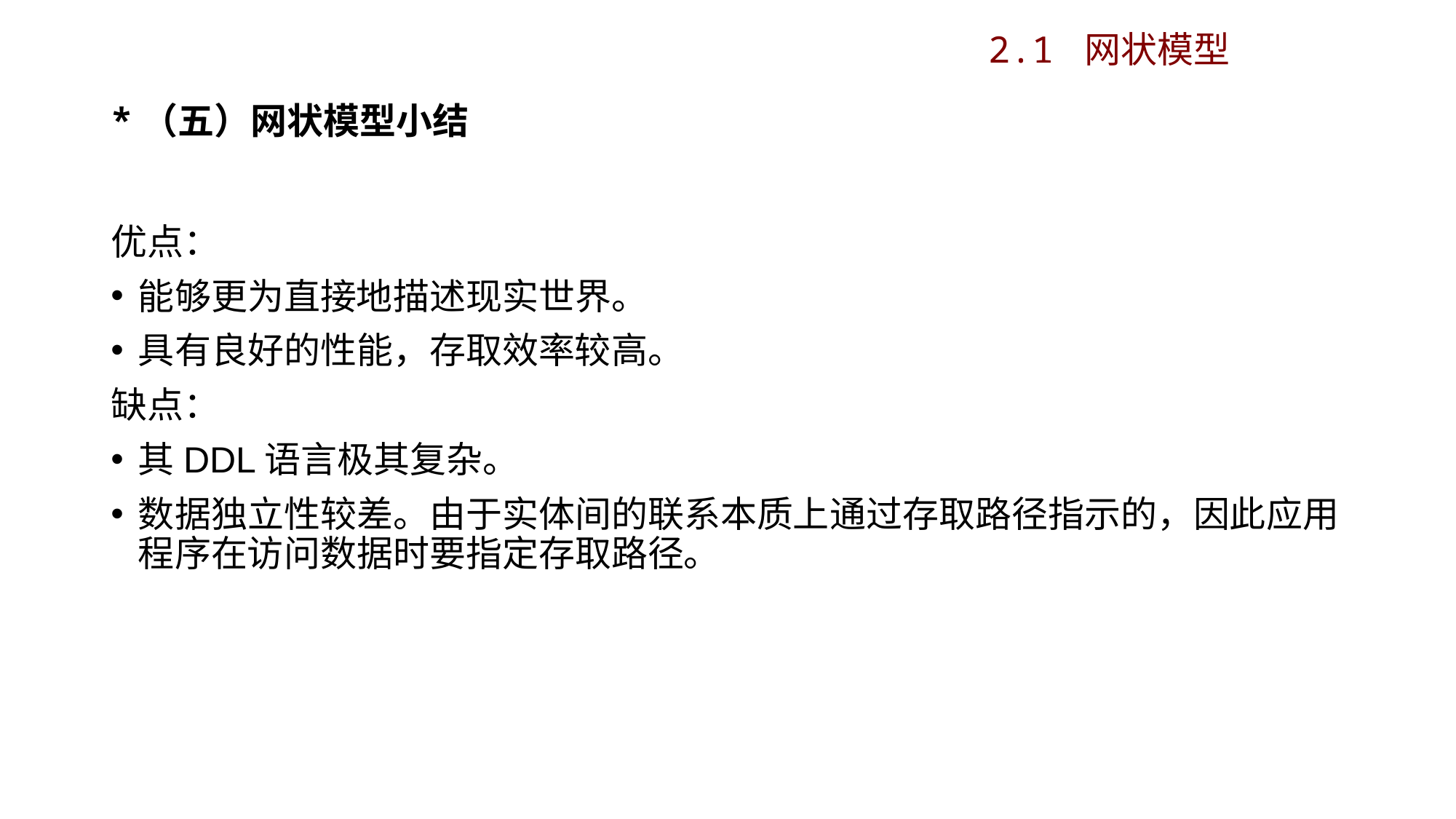

2.1 网状模型
# *（五）网状模型小结
优点：
能够更为直接地描述现实世界。
具有良好的性能，存取效率较高。
缺点：
其DDL语言极其复杂。
数据独立性较差。由于实体间的联系本质上通过存取路径指示的，因此应用程序在访问数据时要指定存取路径。